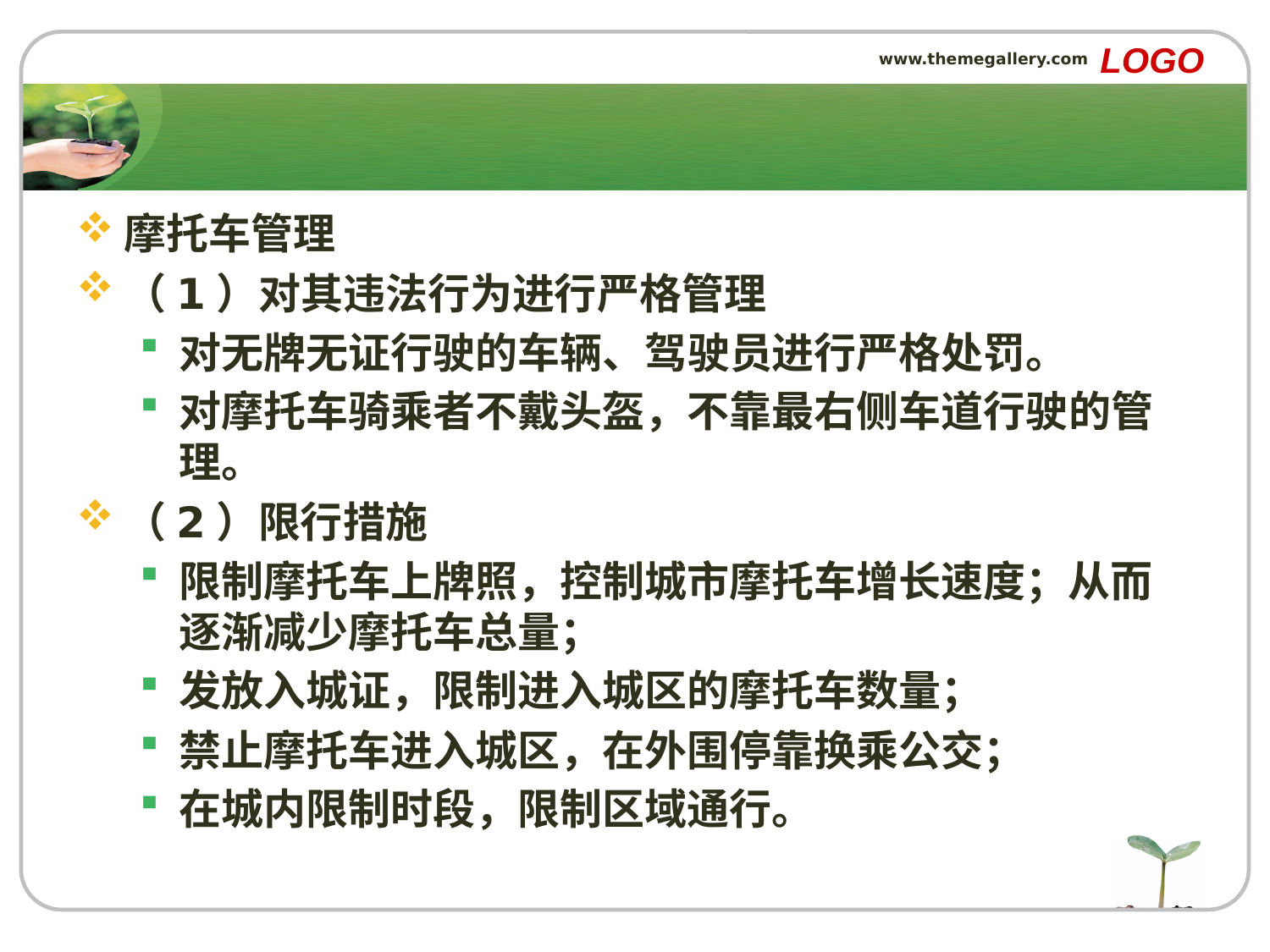

LOGO
www.themegallery.com
#
摩托车管理
（1）对其违法行为进行严格管理
对无牌无证行驶的车辆、驾驶员进行严格处罚。
对摩托车骑乘者不戴头盔，不靠最右侧车道行驶的管理。
（2）限行措施
限制摩托车上牌照，控制城市摩托车增长速度；从而逐渐减少摩托车总量；
发放入城证，限制进入城区的摩托车数量；
禁止摩托车进入城区，在外围停靠换乘公交；
在城内限制时段，限制区域通行。